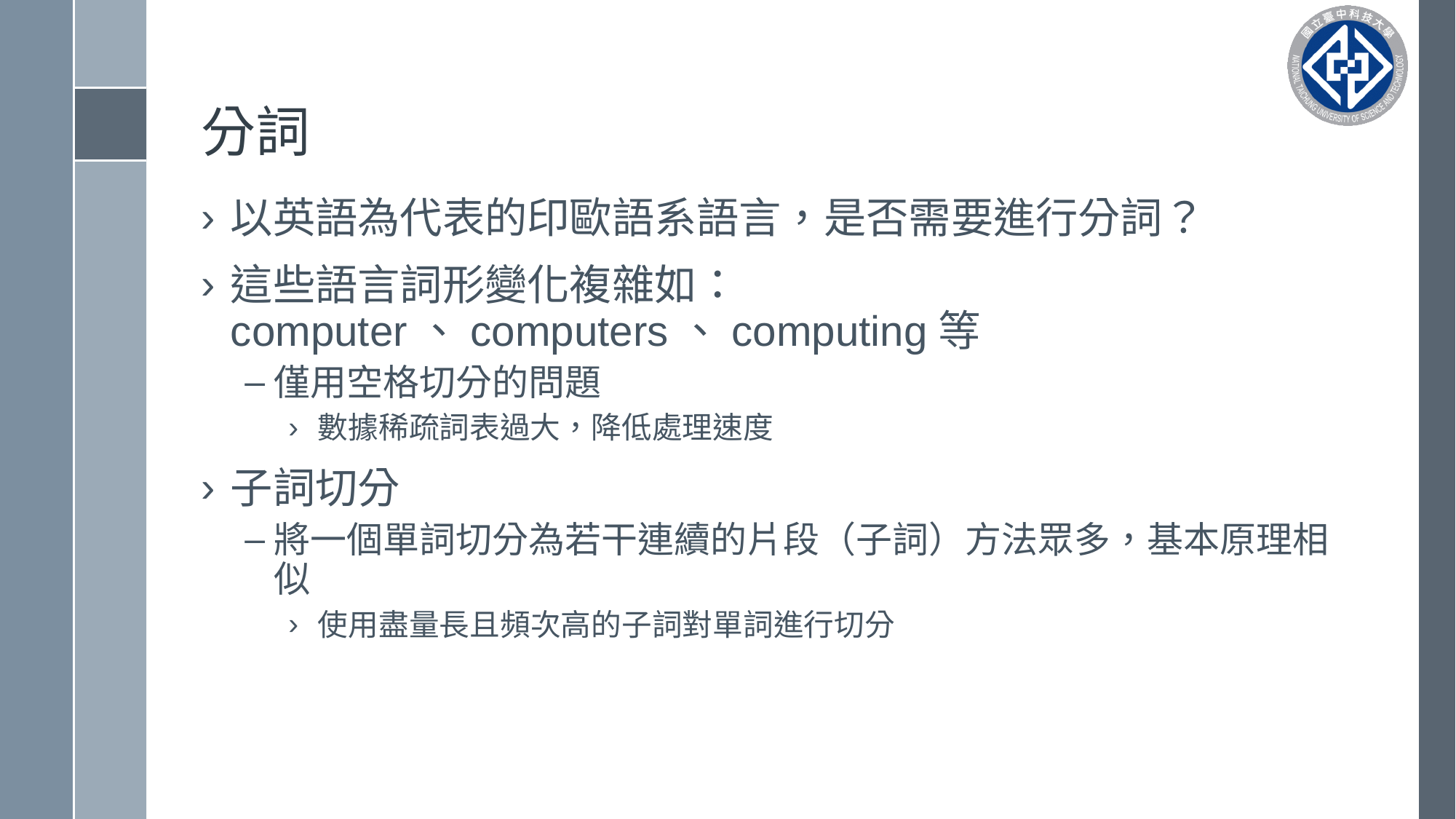

# 分詞
以英語為代表的印歐語系語言，是否需要進行分詞？
這些語言詞形變化複雜如：computer、computers、computing等
僅用空格切分的問題
數據稀疏詞表過大，降低處理速度
子詞切分
將一個單詞切分為若干連續的片段（子詞）方法眾多，基本原理相似
使用盡量長且頻次高的子詞對單詞進行切分